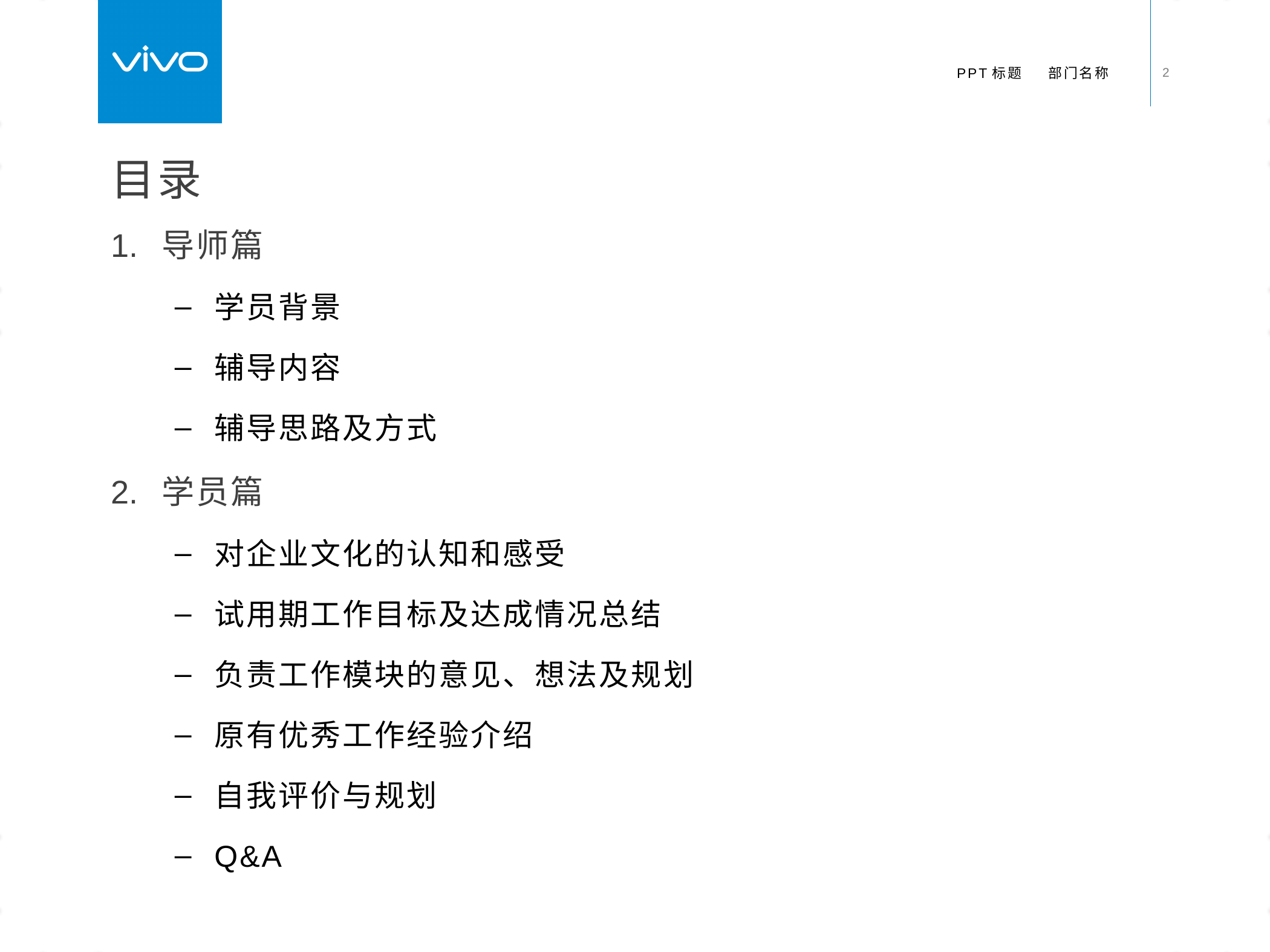

# 目录
导师篇
学员背景
辅导内容
辅导思路及方式
学员篇
对企业文化的认知和感受
试用期工作目标及达成情况总结
负责工作模块的意见、想法及规划
原有优秀工作经验介绍
自我评价与规划
Q&A